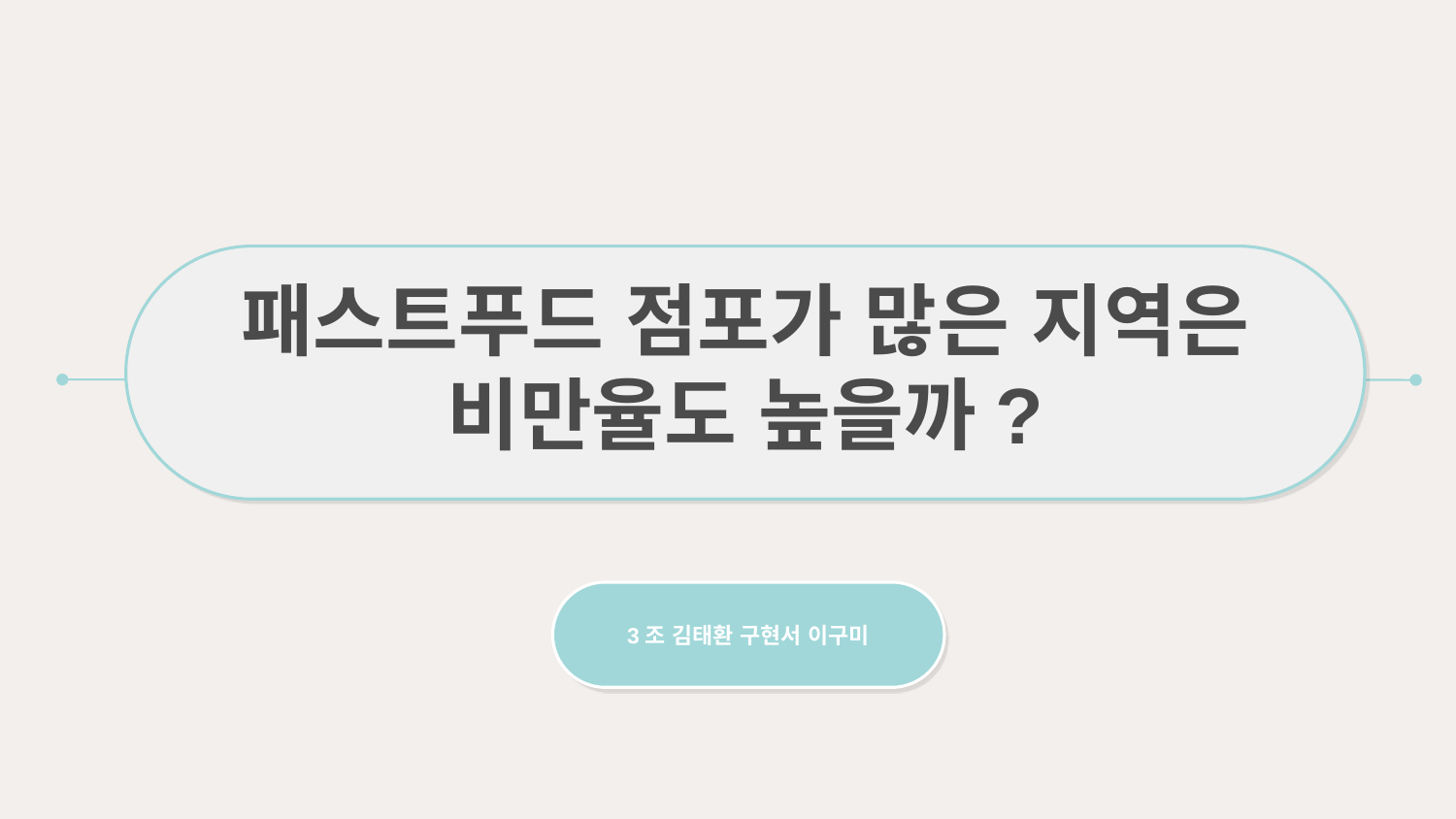

패스트푸드 점포가 많은 지역은 비만율도 높을까?

3조 김태환 구현서 이구미